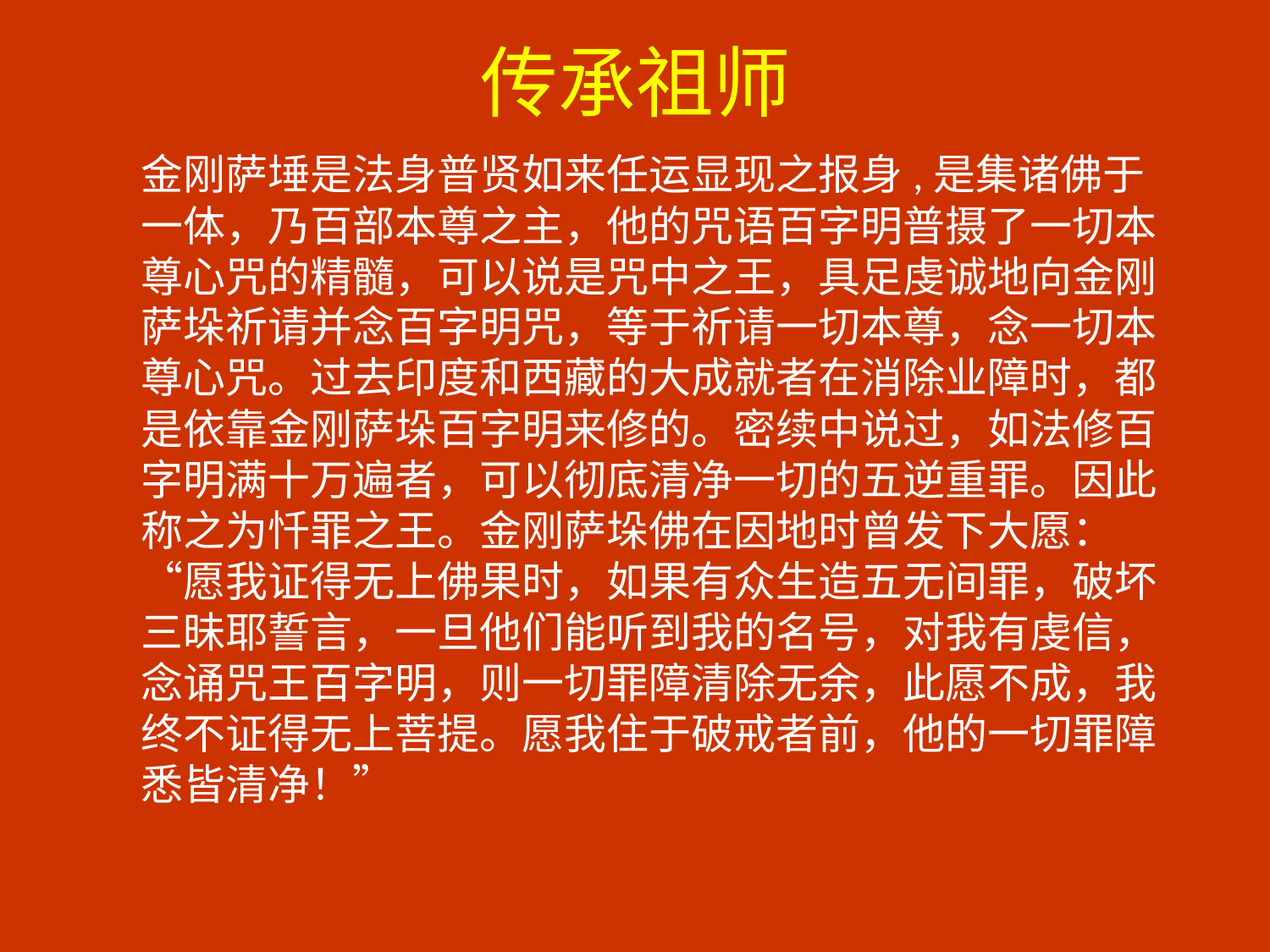

# 传承祖师
金刚萨埵是法身普贤如来任运显现之报身,是集诸佛于一体，乃百部本尊之主，他的咒语百字明普摄了一切本尊心咒的精髓，可以说是咒中之王，具足虔诚地向金刚萨垛祈请并念百字明咒，等于祈请一切本尊，念一切本尊心咒。过去印度和西藏的大成就者在消除业障时，都是依靠金刚萨垛百字明来修的。密续中说过，如法修百字明满十万遍者，可以彻底清净一切的五逆重罪。因此称之为忏罪之王。金刚萨垛佛在因地时曾发下大愿：“愿我证得无上佛果时，如果有众生造五无间罪，破坏三昧耶誓言，一旦他们能听到我的名号，对我有虔信，念诵咒王百字明，则一切罪障清除无余，此愿不成，我终不证得无上菩提。愿我住于破戒者前，他的一切罪障悉皆清净！”